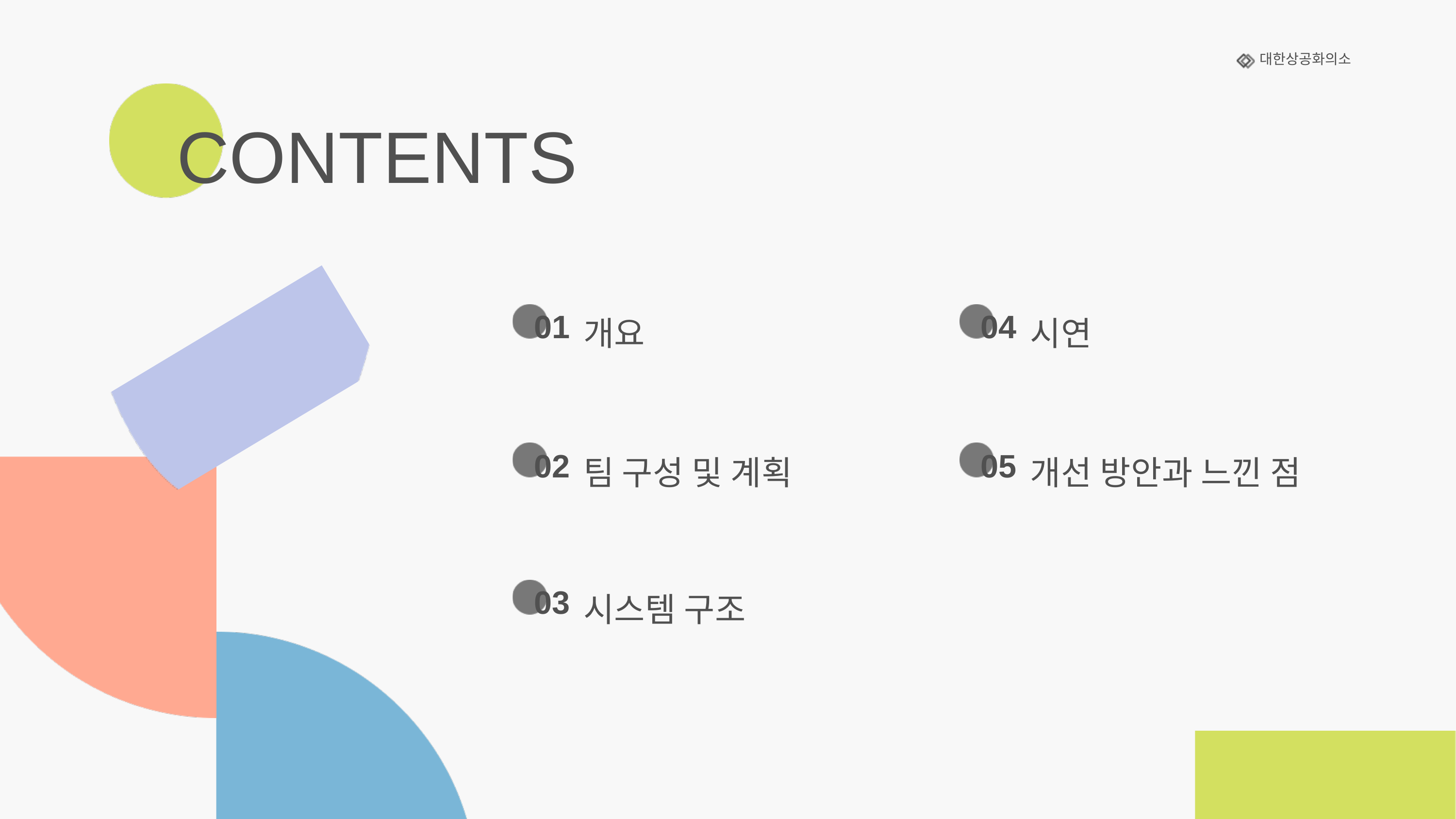

대한상공화의소

CONTENTS

01
04
개요
시연

02
05
팀 구성 및 계획
개선 방안과 느낀 점

03
시스템 구조